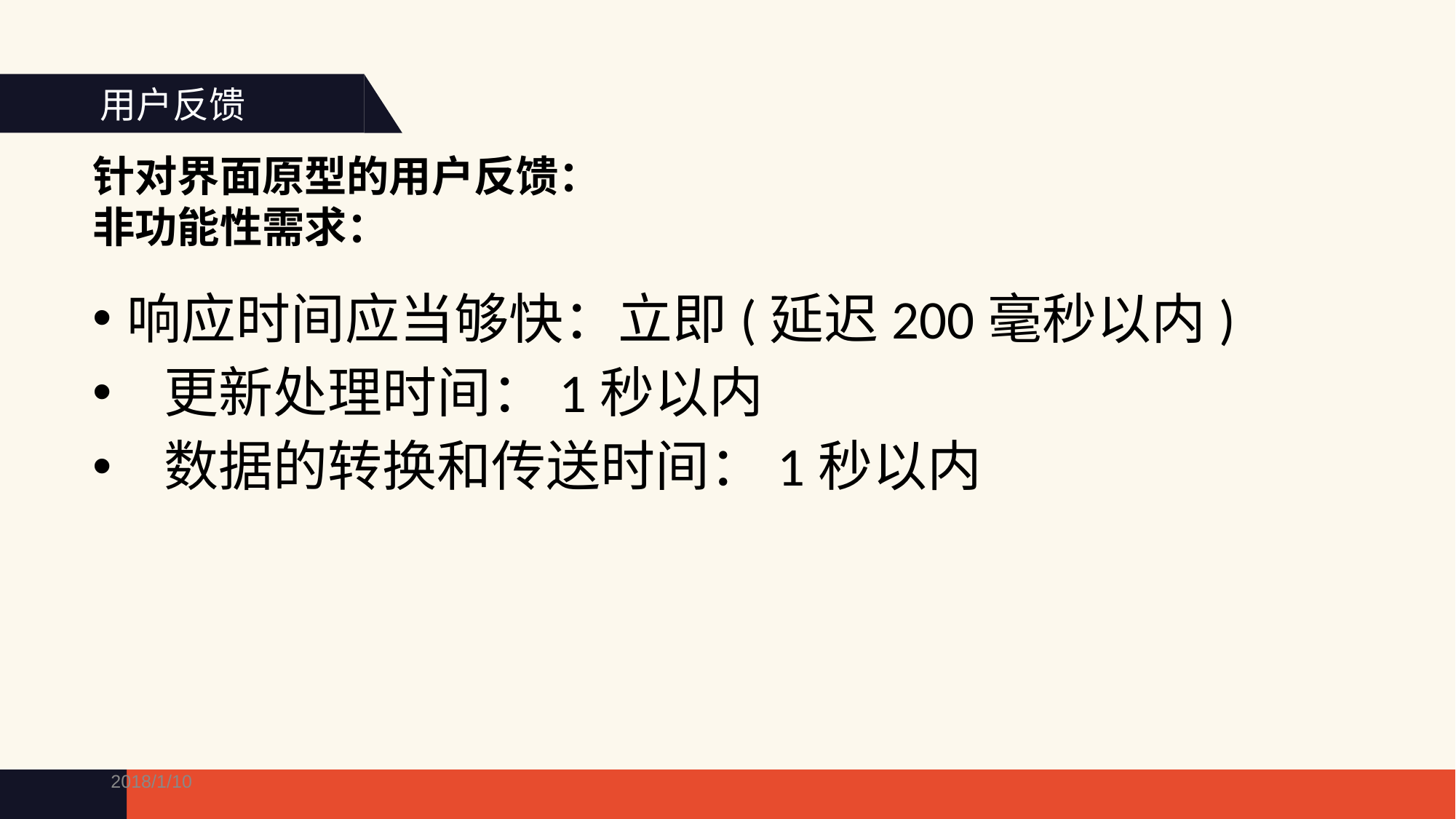

用户反馈
针对界面原型的用户反馈：
非功能性需求：
响应时间应当够快：立即(延迟200毫秒以内)
  更新处理时间：1秒以内
  数据的转换和传送时间：1秒以内

2018/1/10